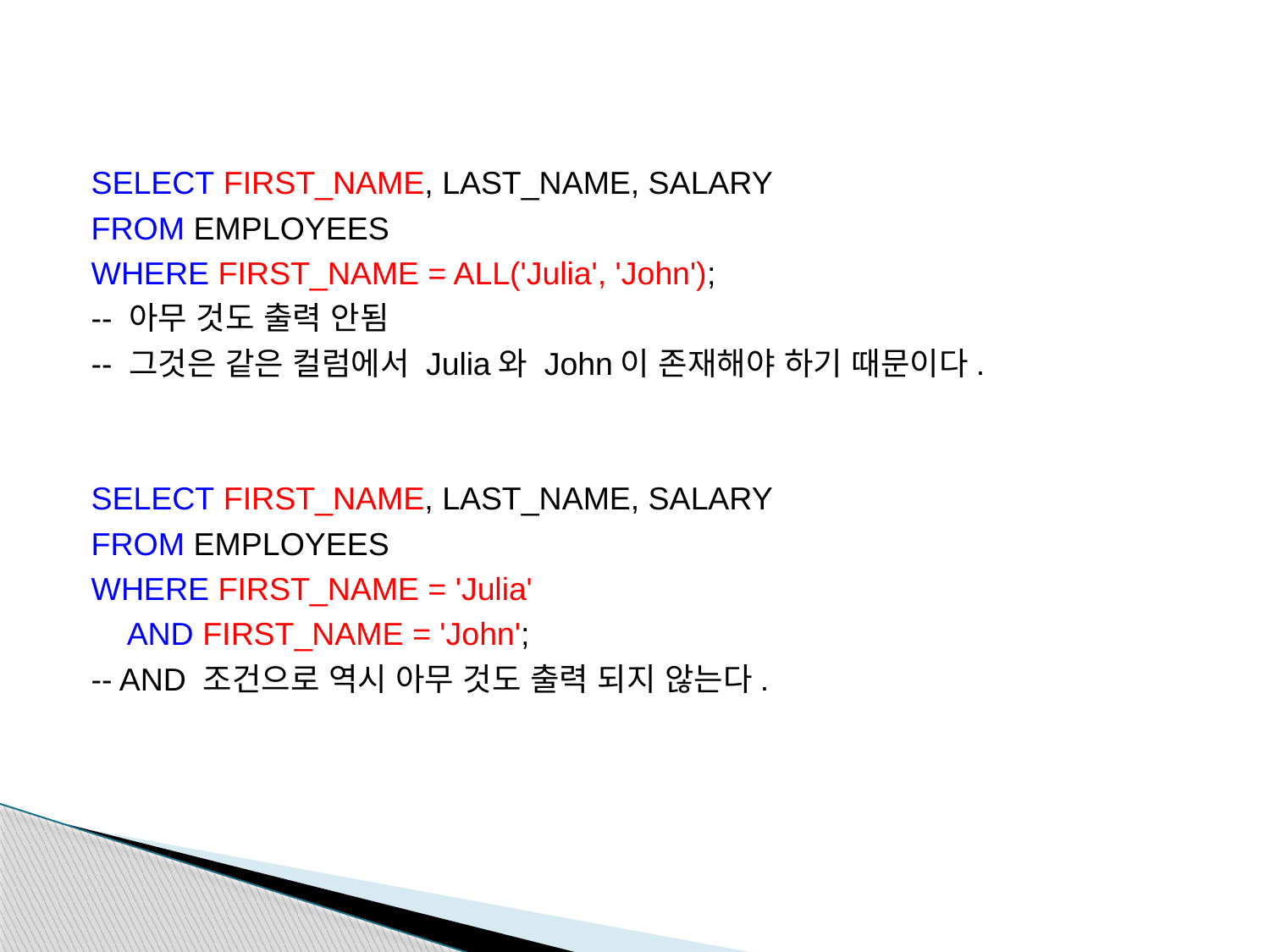

SELECT FIRST_NAME, LAST_NAME, SALARY
FROM EMPLOYEES
WHERE FIRST_NAME = ALL('Julia', 'John');
-- 아무 것도 출력 안됨
-- 그것은 같은 컬럼에서 Julia와 John이 존재해야 하기 때문이다.

SELECT FIRST_NAME, LAST_NAME, SALARY
FROM EMPLOYEES
WHERE FIRST_NAME = 'Julia'
	AND FIRST_NAME = 'John';
-- AND 조건으로 역시 아무 것도 출력 되지 않는다.